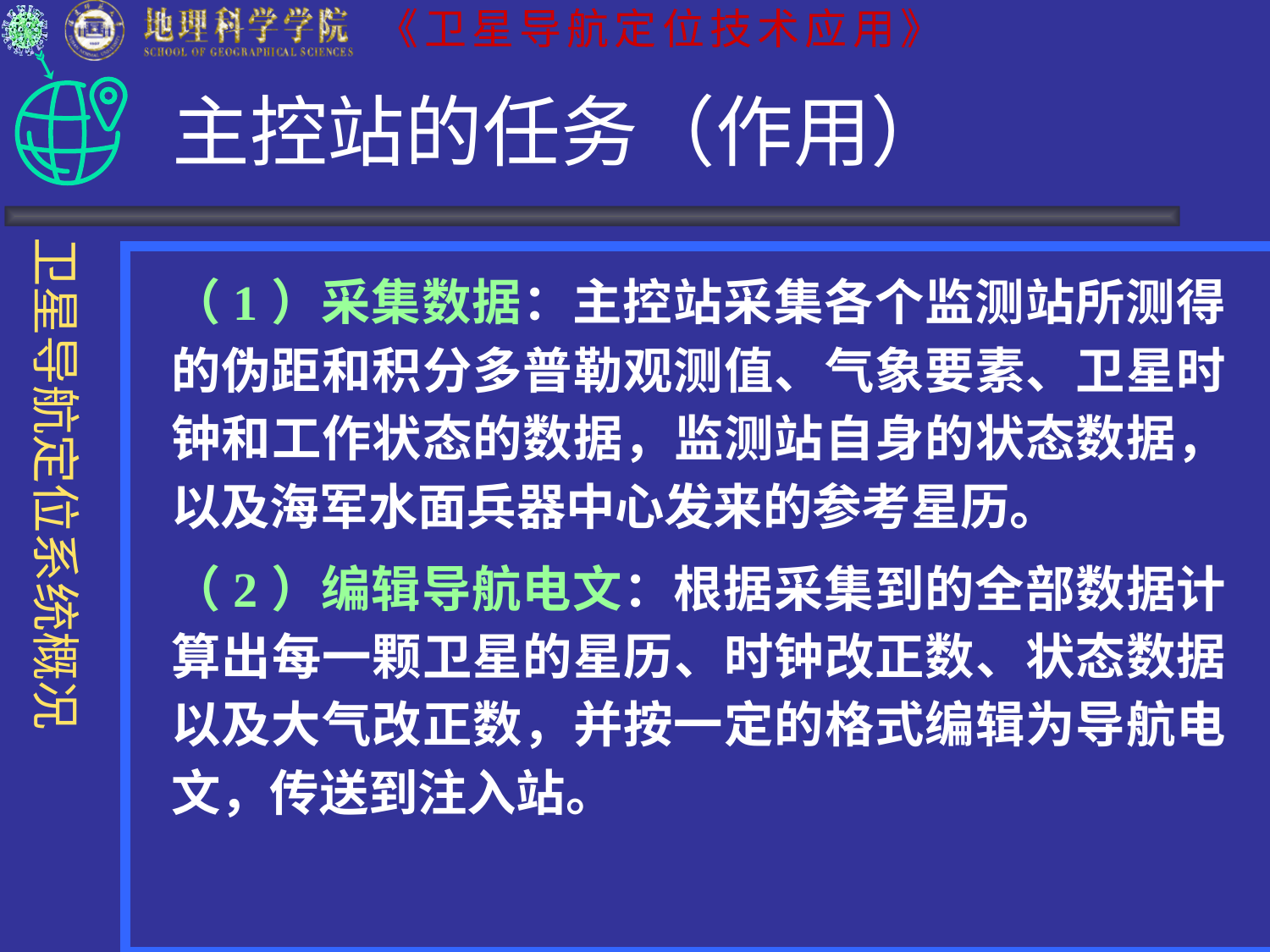

主控站的任务（作用）
（1）采集数据：主控站采集各个监测站所测得的伪距和积分多普勒观测值、气象要素、卫星时钟和工作状态的数据，监测站自身的状态数据，以及海军水面兵器中心发来的参考星历。
（2）编辑导航电文：根据采集到的全部数据计算出每一颗卫星的星历、时钟改正数、状态数据以及大气改正数，并按一定的格式编辑为导航电文，传送到注入站。